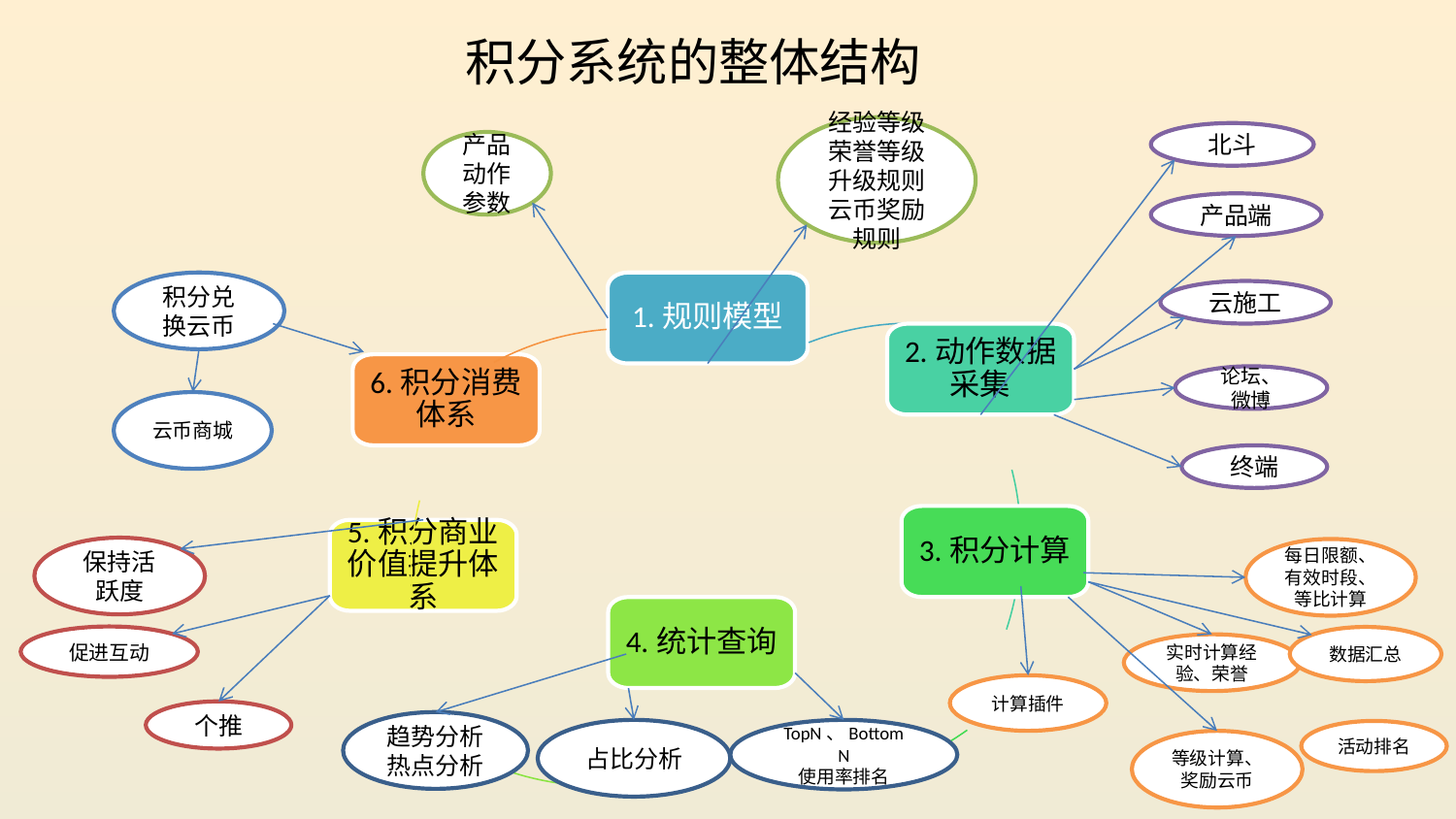

# 积分系统的整体结构
经验等级
荣誉等级
升级规则
云币奖励规则
北斗
产品
动作
参数
产品端

1.规则模型
积分兑换云币
云施工

2.动作数据采集

6.积分消费体系
论坛、微博
云币商城
终端
3.积分计算
5.积分商业价值提升体系
保持活跃度
每日限额、有效时段、等比计算
4.统计查询
促进互动
数据汇总
实时计算经验、荣誉
计算插件
个推
趋势分析
热点分析
占比分析
TopN、BottomN
使用率排名
活动排名
等级计算、
奖励云币